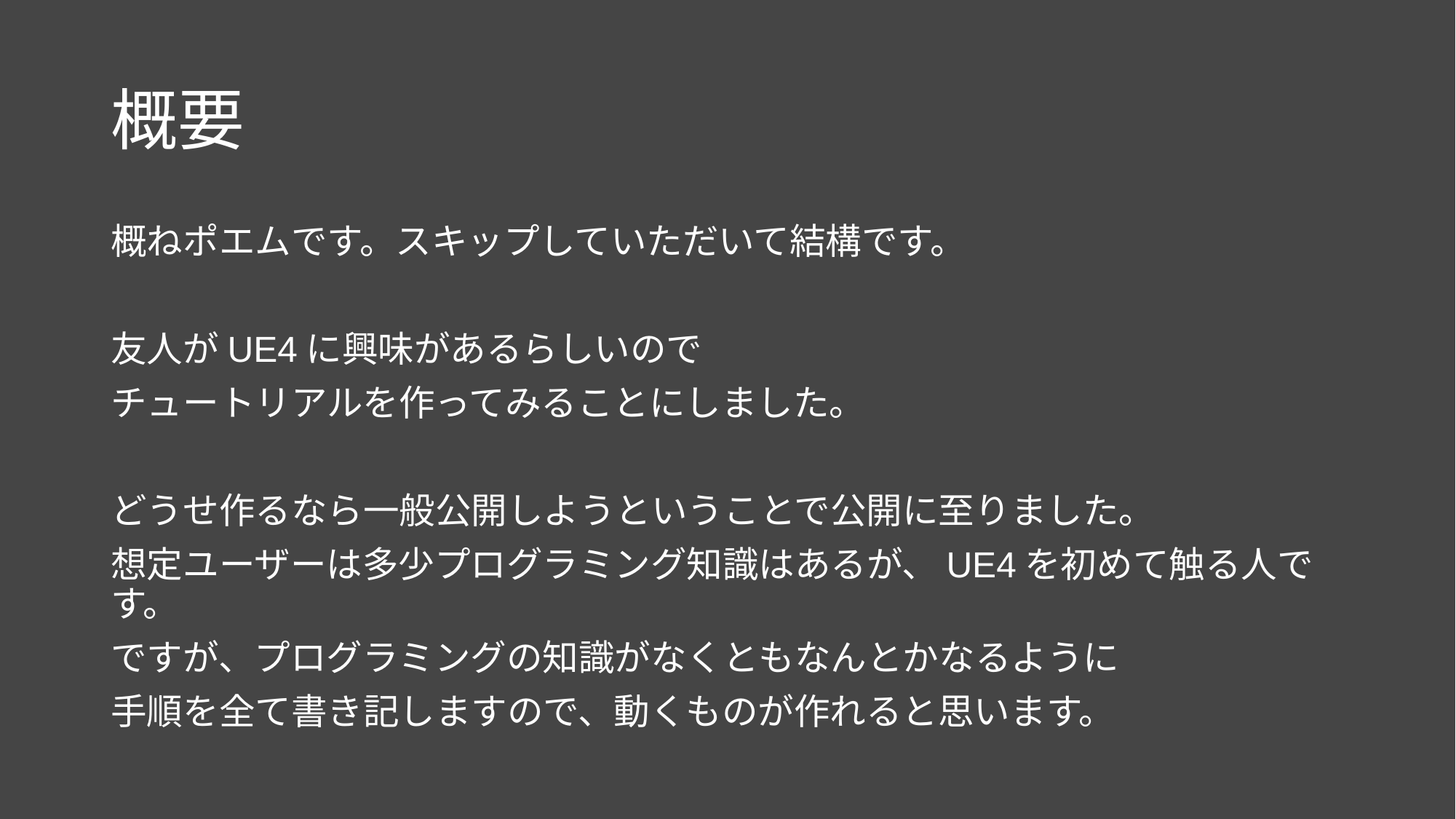

# 概要
概ねポエムです。スキップしていただいて結構です。

友人がUE4に興味があるらしいので
チュートリアルを作ってみることにしました。

どうせ作るなら一般公開しようということで公開に至りました。
想定ユーザーは多少プログラミング知識はあるが、UE4を初めて触る人です。
ですが、プログラミングの知識がなくともなんとかなるように
手順を全て書き記しますので、動くものが作れると思います。